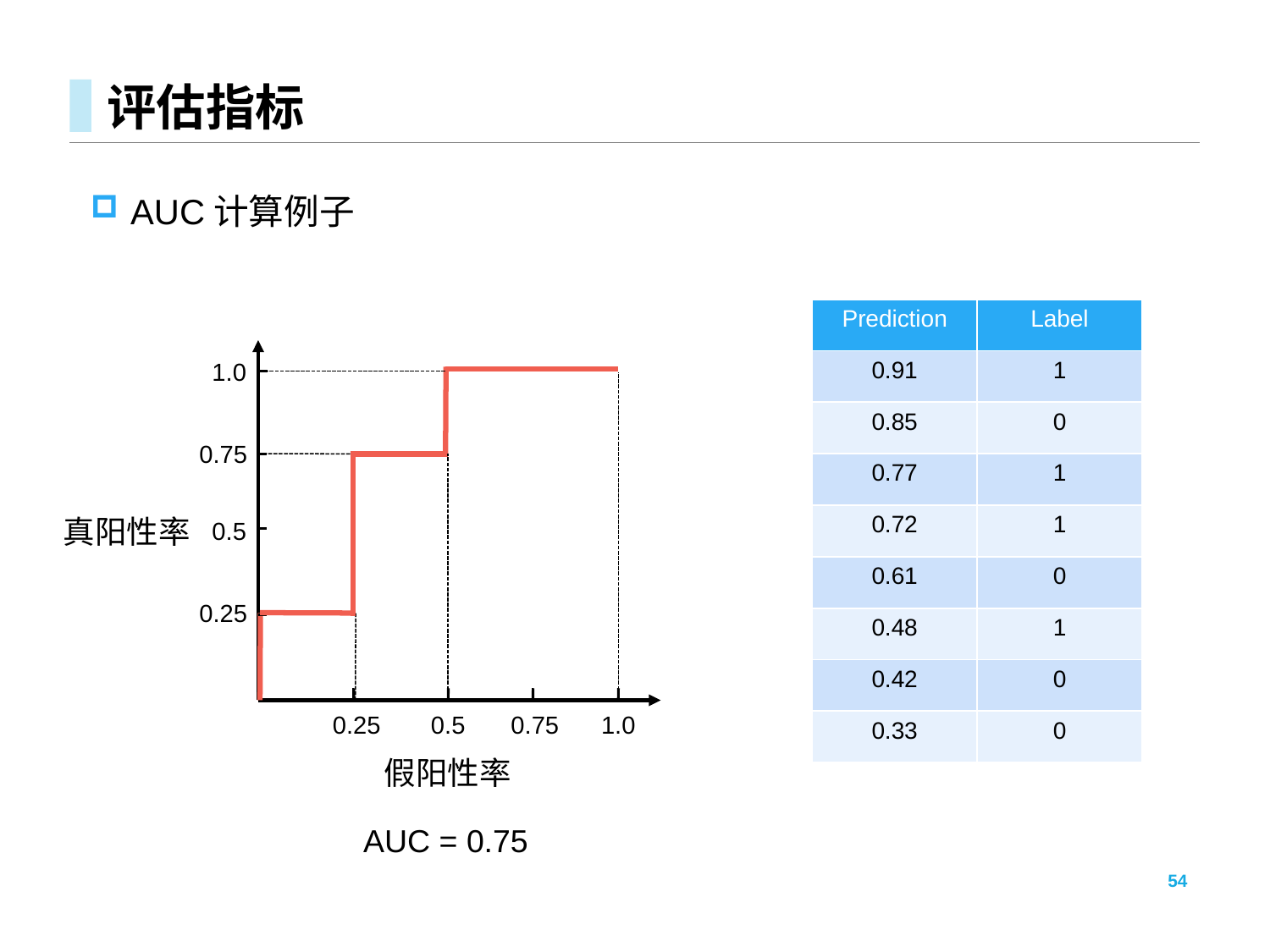

# 评估指标
AUC计算例子

| Prediction | Label |
| --- | --- |
| 0.91 | 1 |
| 0.85 | 0 |
| 0.77 | 1 |
| 0.72 | 1 |
| 0.61 | 0 |
| 0.48 | 1 |
| 0.42 | 0 |
| 0.33 | 0 |
1.0
0.75
真阳性率
0.5
0.25
0.25
0.5
0.75
1.0
假阳性率
AUC = 0.75

54